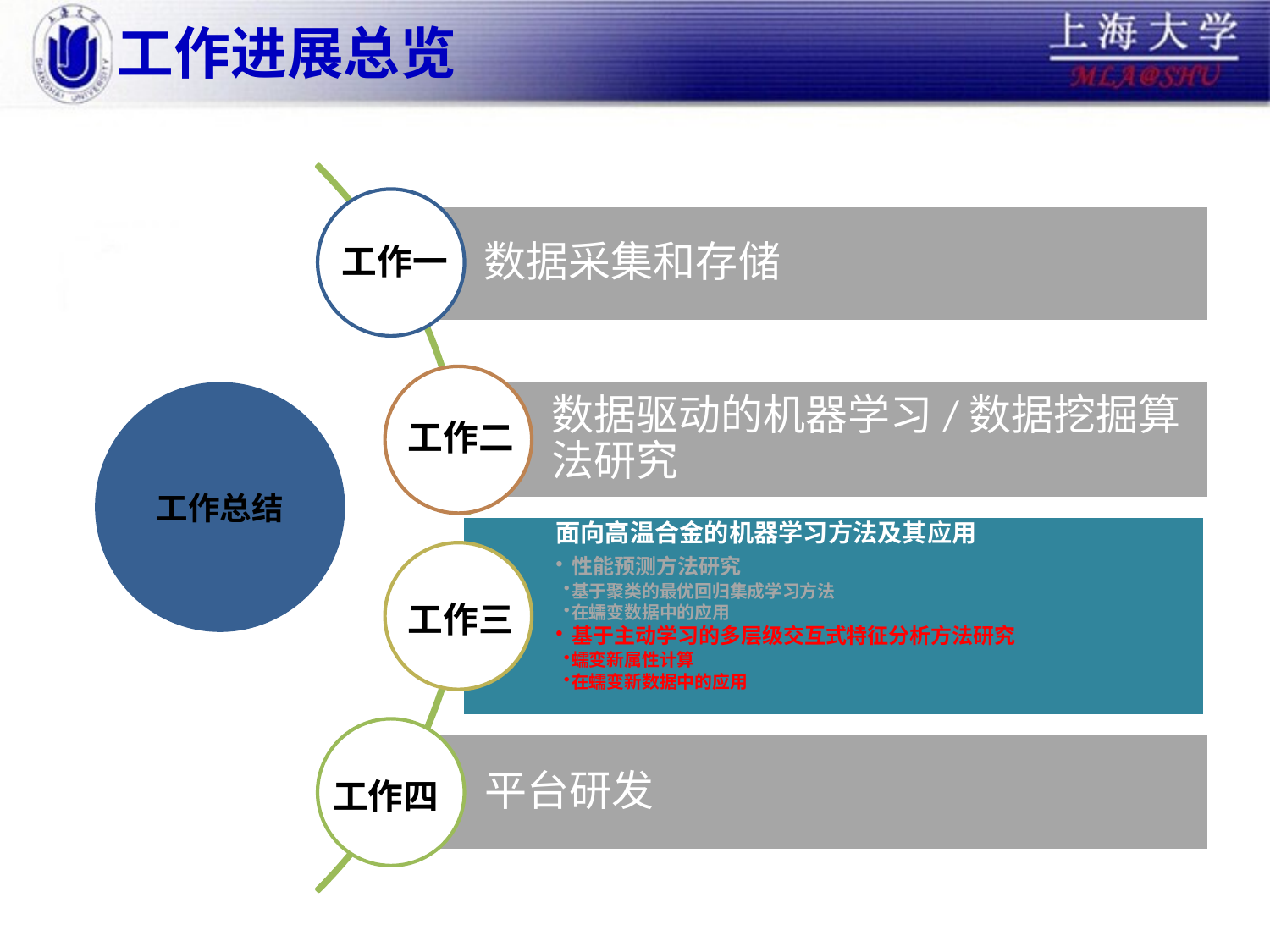

# 工作进展总览
数据采集和存储
数据驱动的机器学习/数据挖掘算法研究
面向高温合金的机器学习方法及其应用
性能预测方法研究
基于聚类的最优回归集成学习方法
在蠕变数据中的应用
基于主动学习的多层级交互式特征分析方法研究
蠕变新属性计算
在蠕变新数据中的应用
平台研发
工作一
工作总结
工作二
工作三
工作四